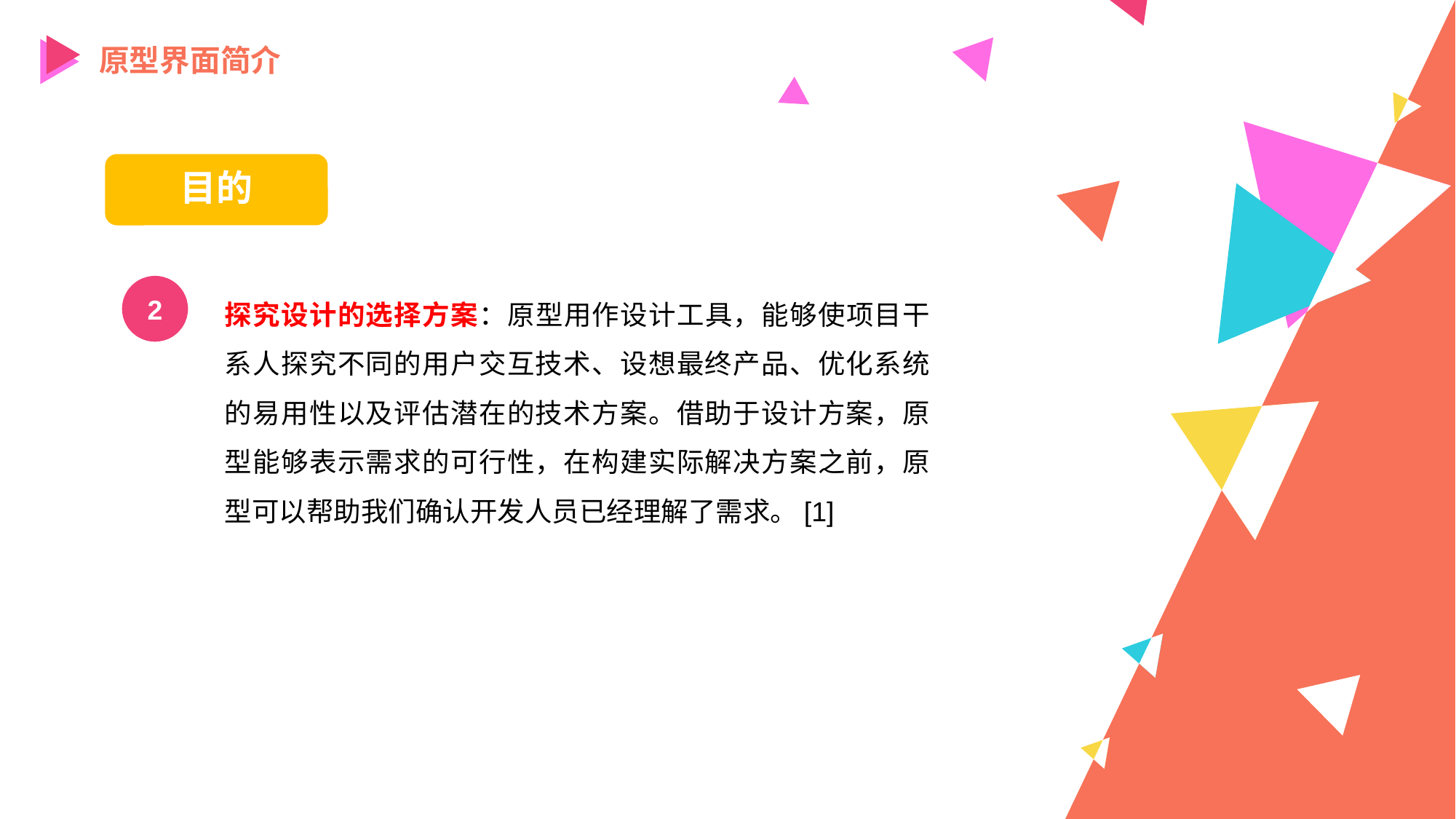

原型界面简介

目的

2
探究设计的选择方案：原型用作设计工具，能够使项目干系人探究不同的用户交互技术、设想最终产品、优化系统的易用性以及评估潜在的技术方案。借助于设计方案，原型能够表示需求的可行性，在构建实际解决方案之前，原型可以帮助我们确认开发人员已经理解了需求。[1]